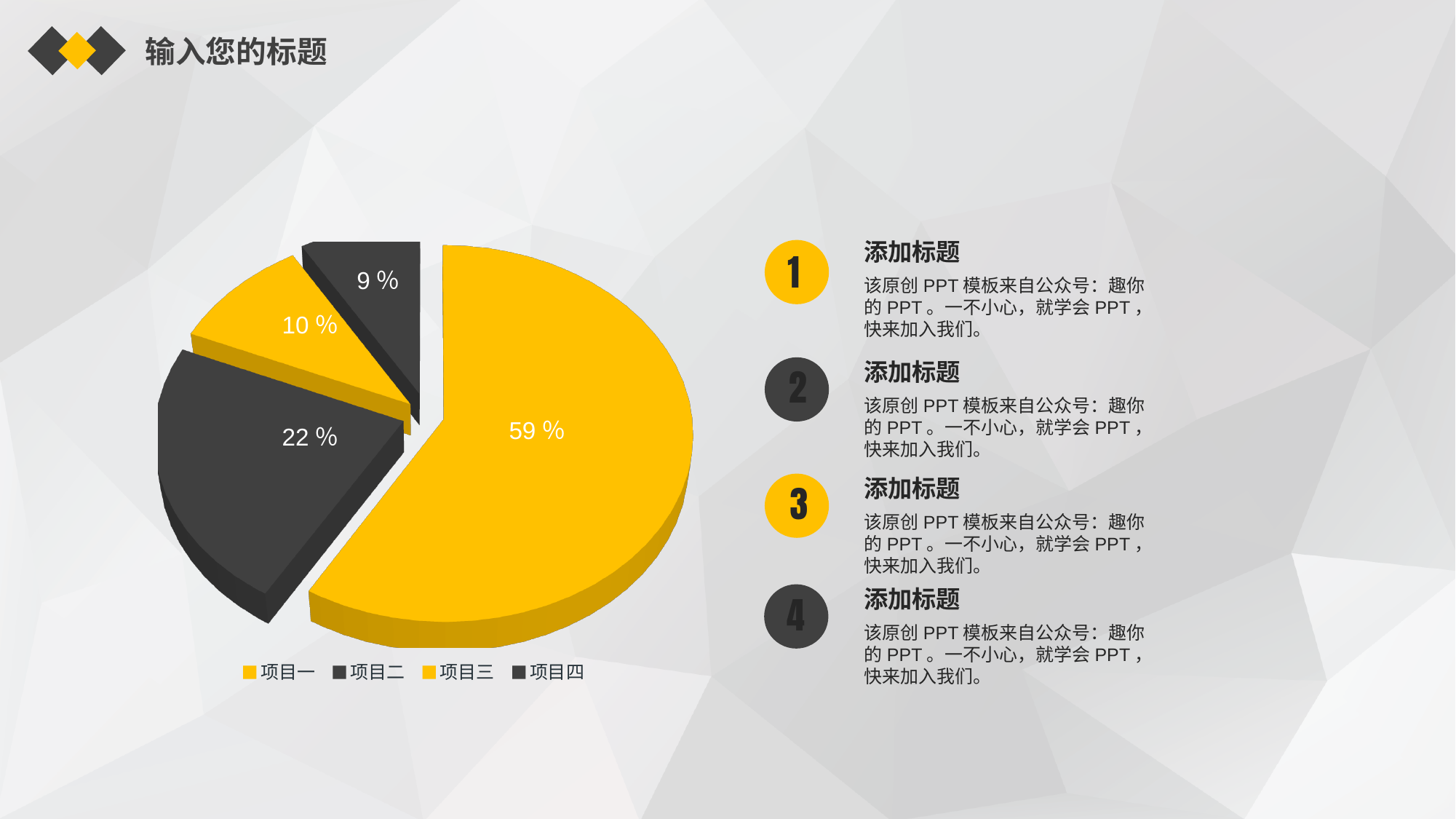

输入您的标题

[unsupported chart]

添加标题
该原创PPT模板来自公众号：趣你的PPT。一不小心，就学会PPT，快来加入我们。

1
9％
10％

2
添加标题
该原创PPT模板来自公众号：趣你的PPT。一不小心，就学会PPT，快来加入我们。
59％
22％

3
添加标题
该原创PPT模板来自公众号：趣你的PPT。一不小心，就学会PPT，快来加入我们。

4
添加标题
该原创PPT模板来自公众号：趣你的PPT。一不小心，就学会PPT，快来加入我们。
项目一

项目二

项目三

项目四